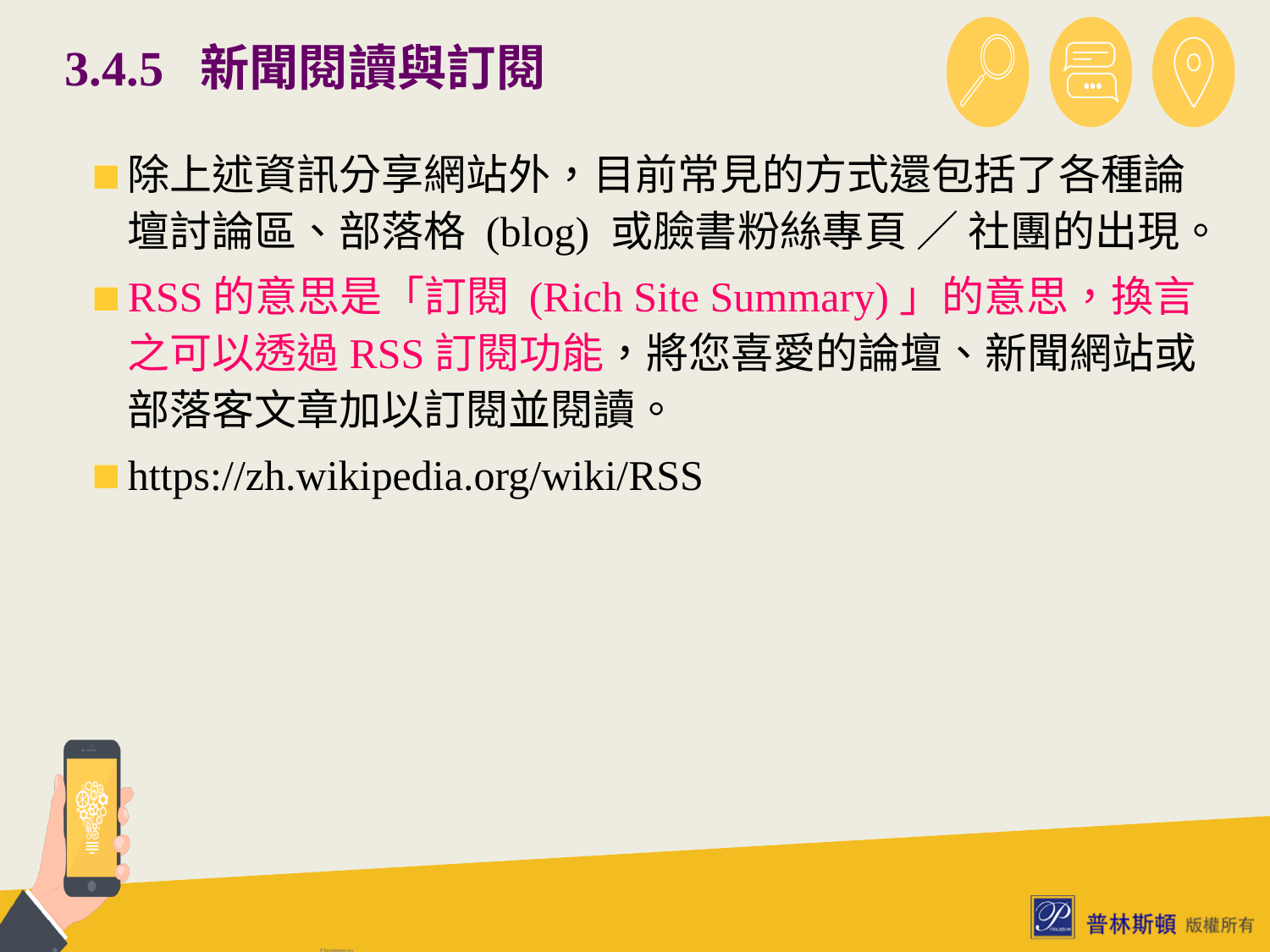

# 3.4.5  新聞閱讀與訂閱
除上述資訊分享網站外，目前常見的方式還包括了各種論壇討論區、部落格 (blog) 或臉書粉絲專頁 ∕ 社團的出現。
RSS的意思是「訂閱 (Rich Site Summary)」的意思，換言之可以透過RSS訂閱功能，將您喜愛的論壇、新聞網站或部落客文章加以訂閱並閱讀。
https://zh.wikipedia.org/wiki/RSS